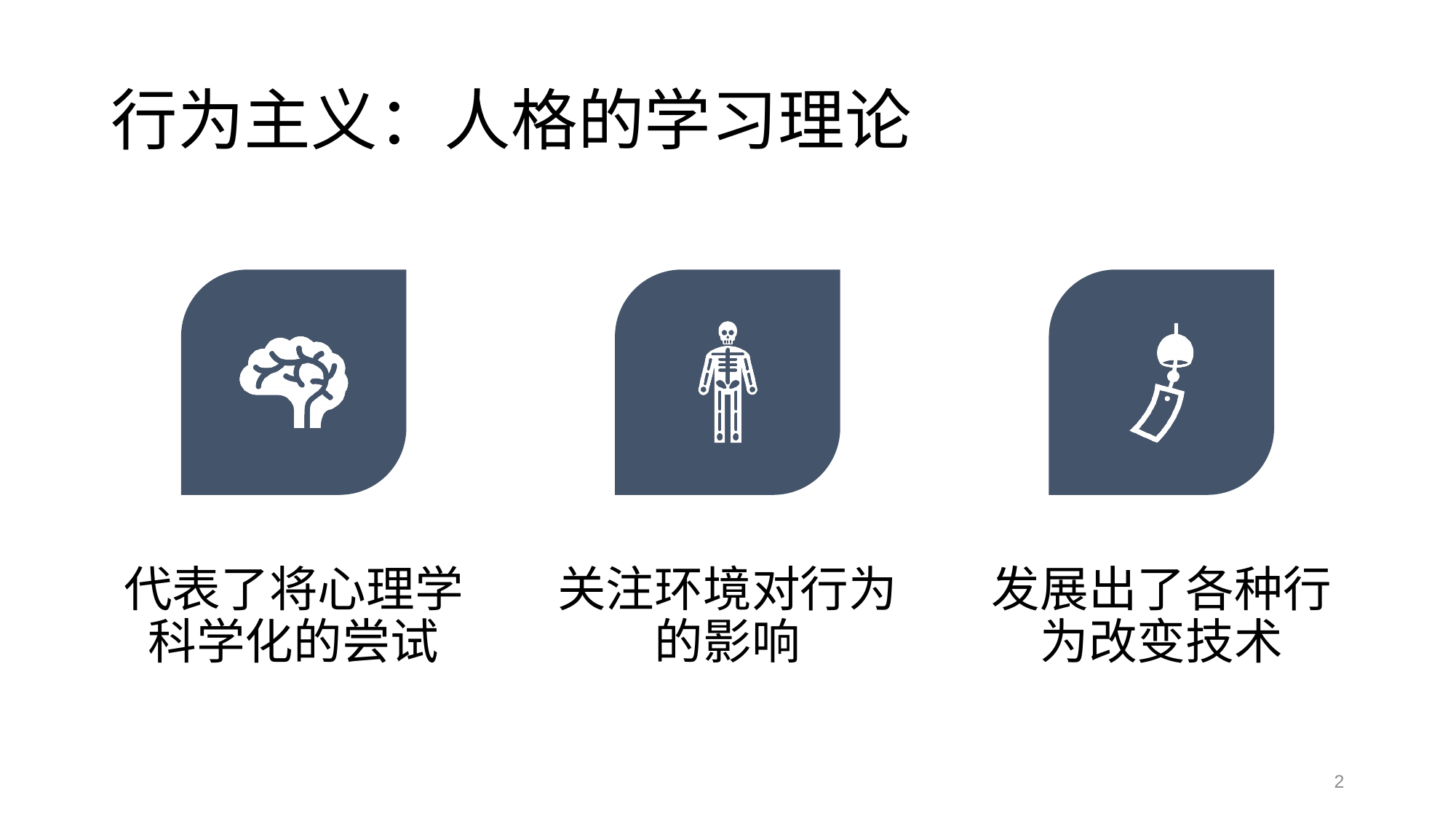

# 行为主义：人格的学习理论
代表了将心理学科学化的尝试
关注环境对行为的影响
发展出了各种行为改变技术
2